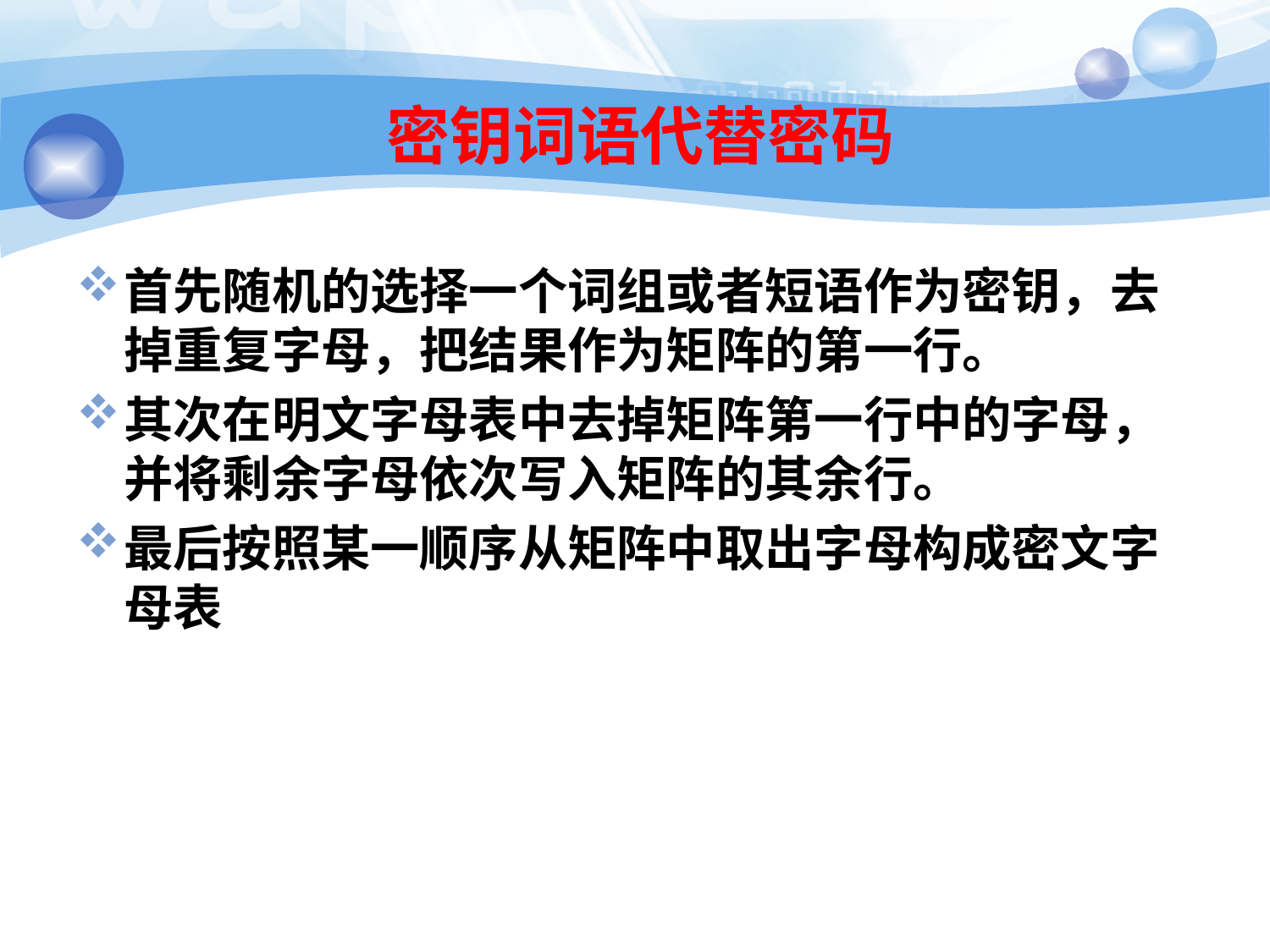

# 密钥词语代替密码
首先随机的选择一个词组或者短语作为密钥，去掉重复字母，把结果作为矩阵的第一行。
其次在明文字母表中去掉矩阵第一行中的字母，并将剩余字母依次写入矩阵的其余行。
最后按照某一顺序从矩阵中取出字母构成密文字母表